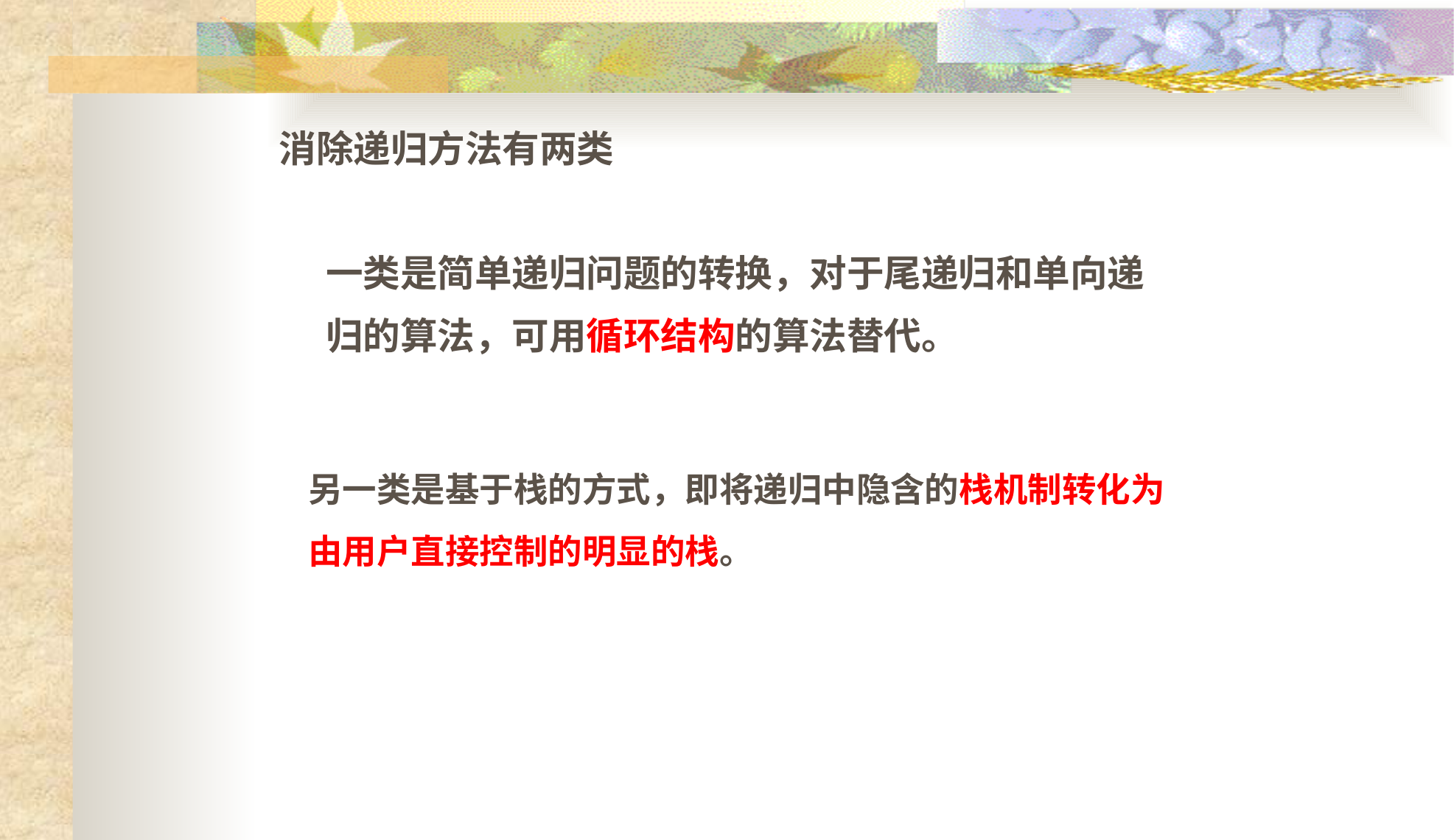

消除递归方法有两类
一类是简单递归问题的转换，对于尾递归和单向递归的算法，可用循环结构的算法替代。
另一类是基于栈的方式，即将递归中隐含的栈机制转化为由用户直接控制的明显的栈。